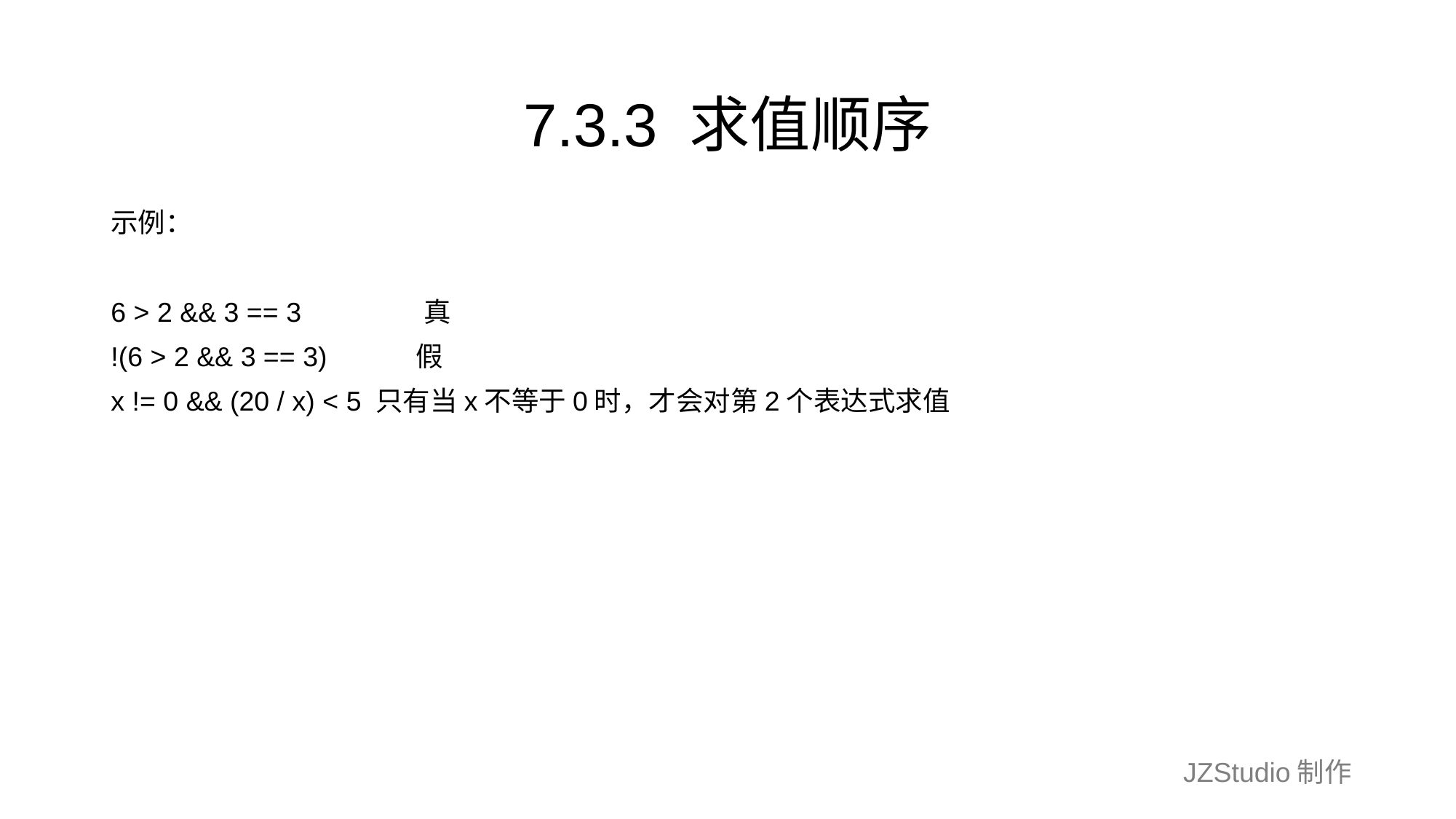

# 7.3.3 求值顺序
示例：

6 > 2 && 3 == 3　　　　 真
!(6 > 2 && 3 == 3)　　　假
x != 0 && (20 / x) < 5 只有当x不等于0时，才会对第2个表达式求值